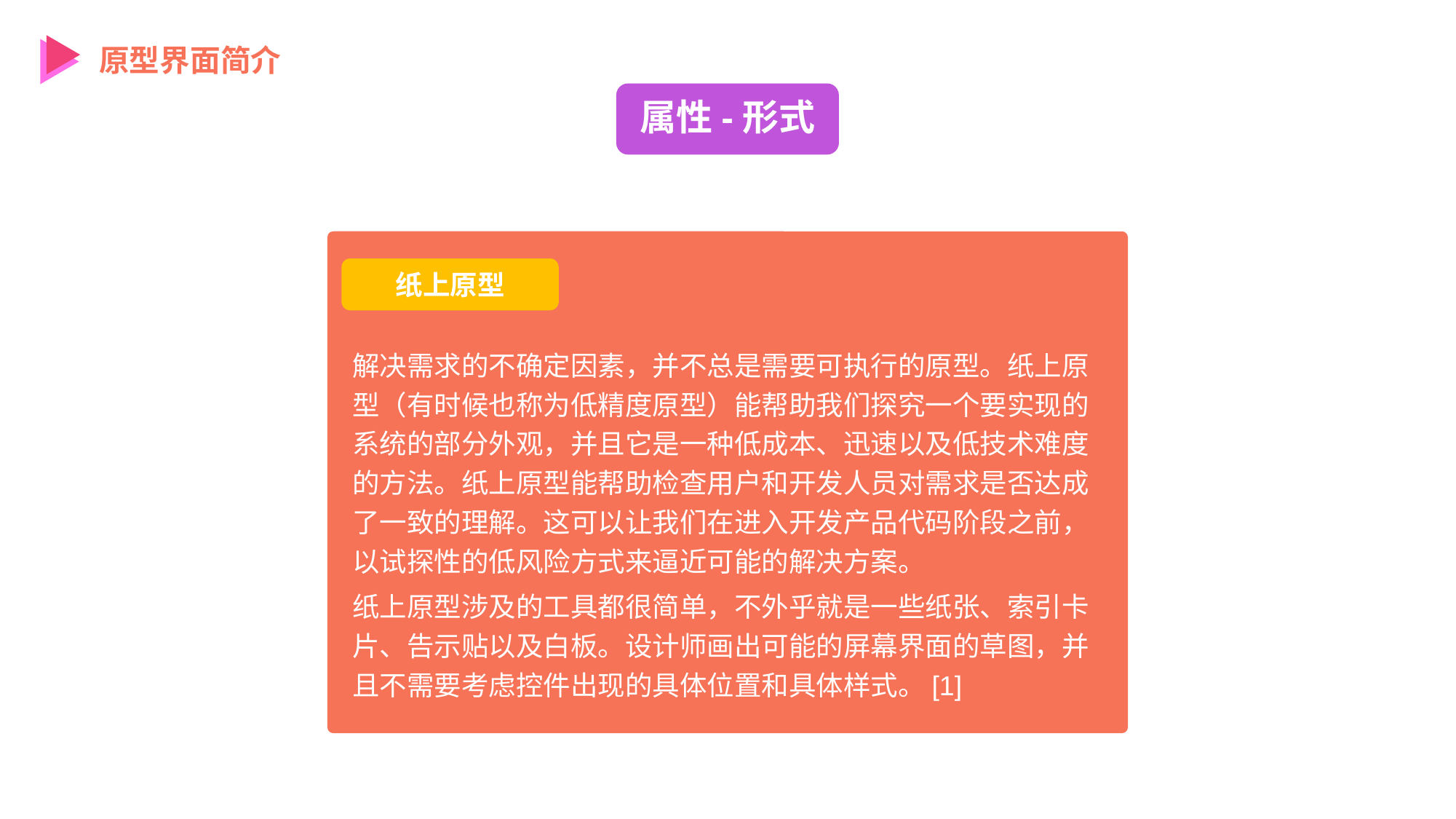

原型界面简介

属性-形式

纸上原型
解决需求的不确定因素，并不总是需要可执行的原型。纸上原型（有时候也称为低精度原型）能帮助我们探究一个要实现的系统的部分外观，并且它是一种低成本、迅速以及低技术难度的方法。纸上原型能帮助检查用户和开发人员对需求是否达成了一致的理解。这可以让我们在进入开发产品代码阶段之前，以试探性的低风险方式来逼近可能的解决方案。
纸上原型涉及的工具都很简单，不外乎就是一些纸张、索引卡片、告示贴以及白板。设计师画出可能的屏幕界面的草图，并且不需要考虑控件出现的具体位置和具体样式。[1]